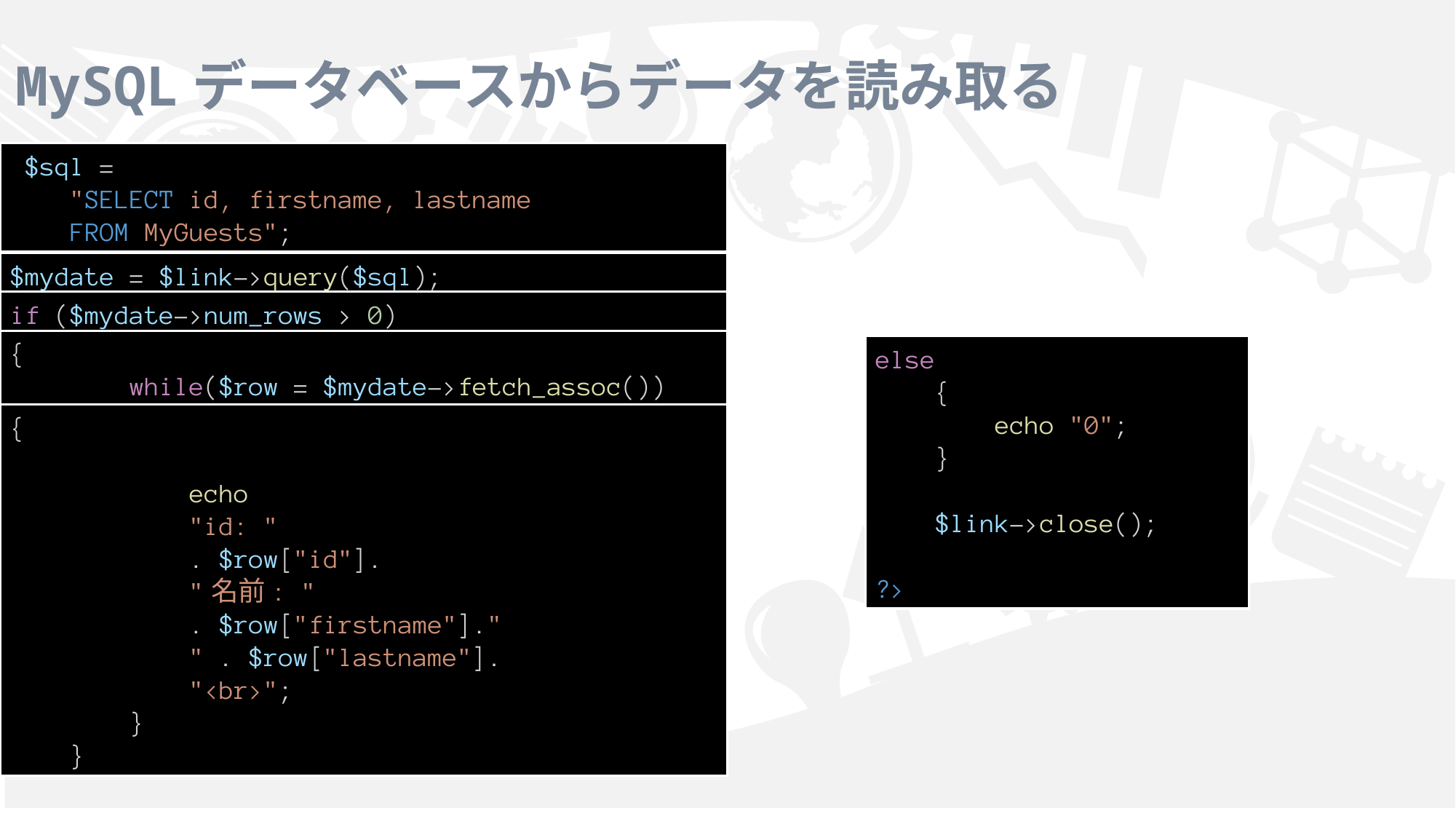

# MySQLデータベースからデータを読み取る
 $sql =
    "SELECT id, firstname, lastname
    FROM MyGuests";
$mydate = $link->query($sql);
if ($mydate->num_rows > 0)
{
        while($row = $mydate->fetch_assoc())
{

            echo
            "id: "
            . $row["id"].
            "名前: "
            . $row["firstname"]."
            " . $row["lastname"].
            "<br>";
        }
    }
else
    {
        echo "0";
    }
    $link->close();

?>